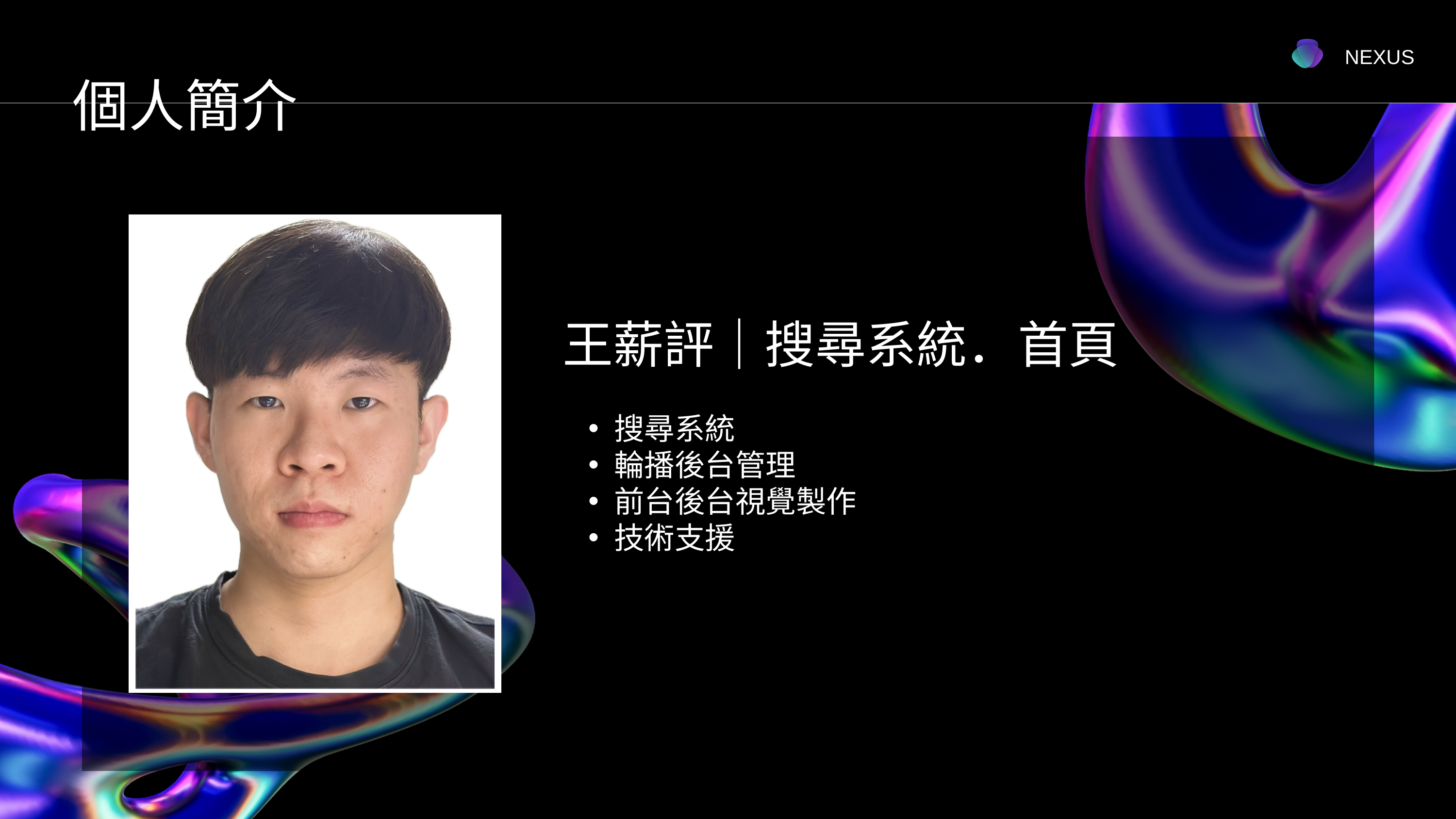

NEXUS
個人簡介

王薪評｜搜尋系統．首頁
搜尋系統
輪播後台管理
前台後台視覺製作
技術支援